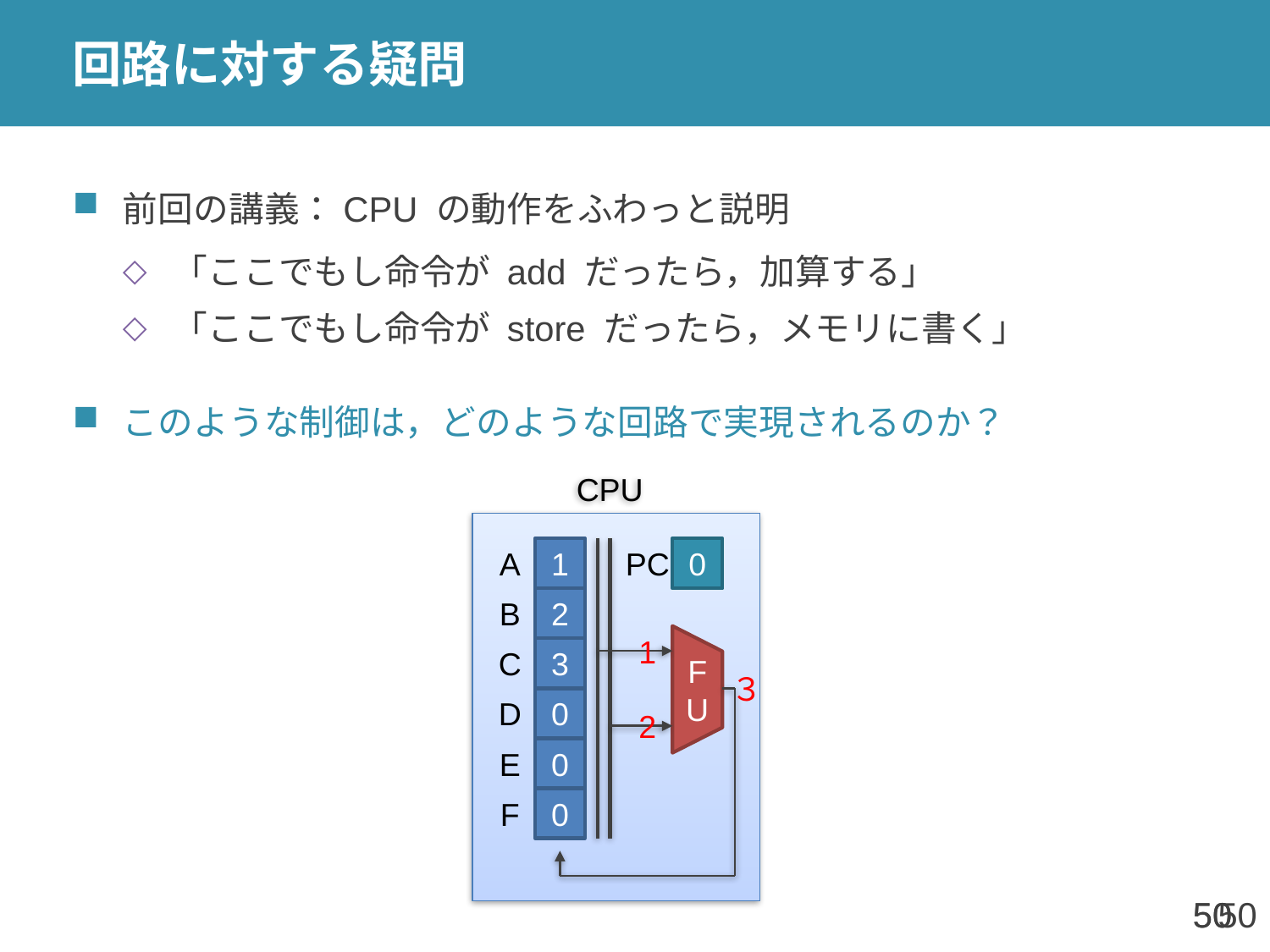

# 回路に対する疑問
前回の講義：CPU の動作をふわっと説明
「ここでもし命令が add だったら，加算する」
「ここでもし命令が store だったら，メモリに書く」
このような制御は，どのような回路で実現されるのか？
CPU

A
1
PC
0
B
2
1
C
3
３
FU
D
0
2
E
0
F
0
50